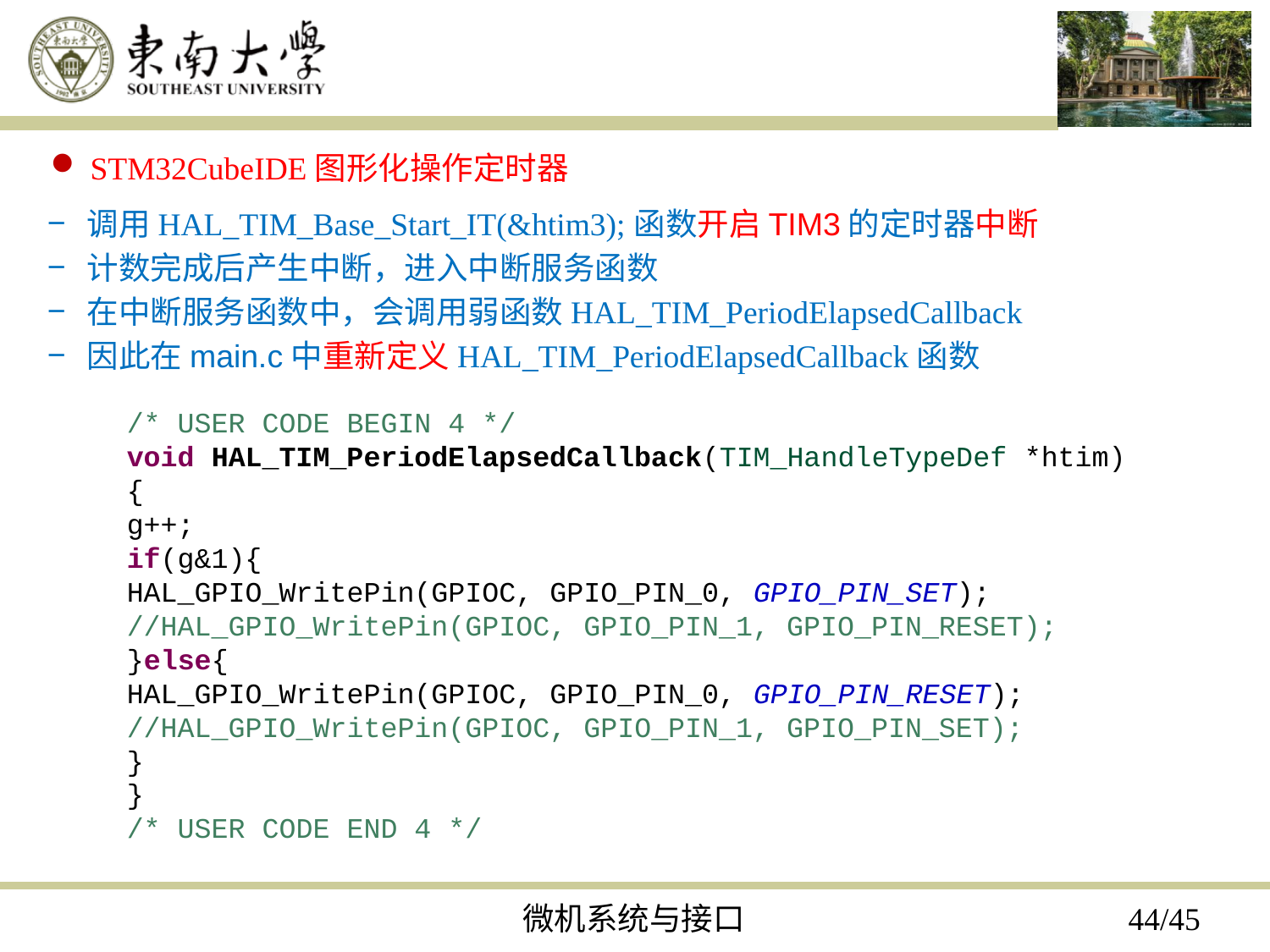

STM32CubeIDE图形化操作定时器
调用HAL_TIM_Base_Start_IT(&htim3);函数开启TIM3的定时器中断
计数完成后产生中断，进入中断服务函数
在中断服务函数中，会调用弱函数HAL_TIM_PeriodElapsedCallback
因此在main.c中重新定义HAL_TIM_PeriodElapsedCallback函数

/* USER CODE BEGIN 4 */
void HAL_TIM_PeriodElapsedCallback(TIM_HandleTypeDef *htim)
{
g++;
if(g&1){
HAL_GPIO_WritePin(GPIOC, GPIO_PIN_0, GPIO_PIN_SET);
//HAL_GPIO_WritePin(GPIOC, GPIO_PIN_1, GPIO_PIN_RESET);
}else{
HAL_GPIO_WritePin(GPIOC, GPIO_PIN_0, GPIO_PIN_RESET);
//HAL_GPIO_WritePin(GPIOC, GPIO_PIN_1, GPIO_PIN_SET);
}
}
/* USER CODE END 4 */